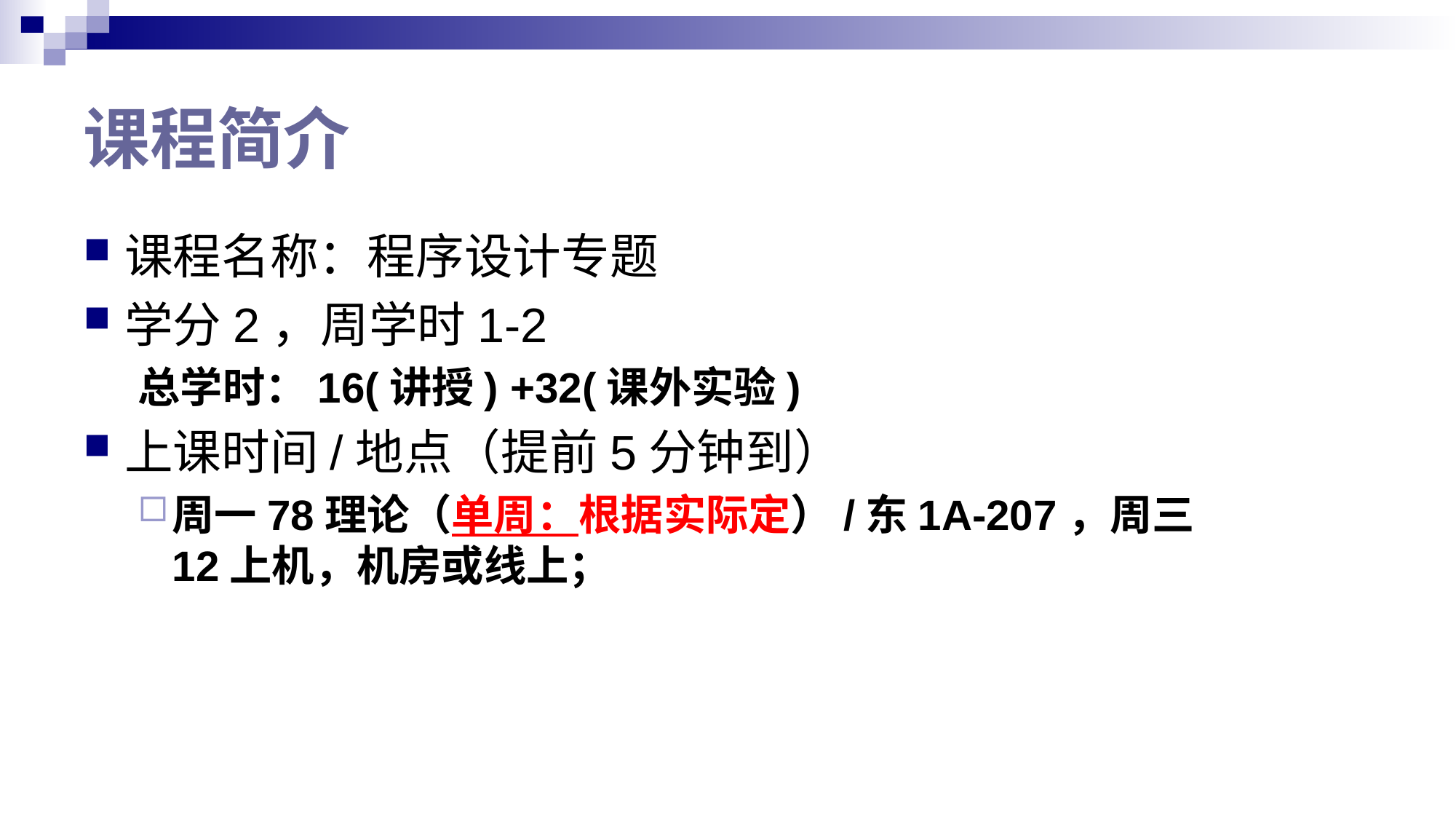

# 课程简介
课程名称：程序设计专题
学分2，周学时1-2
总学时：16(讲授) +32(课外实验)
上课时间/地点（提前5分钟到）
周一78理论（单周：根据实际定）/东1A-207，周三12上机，机房或线上；